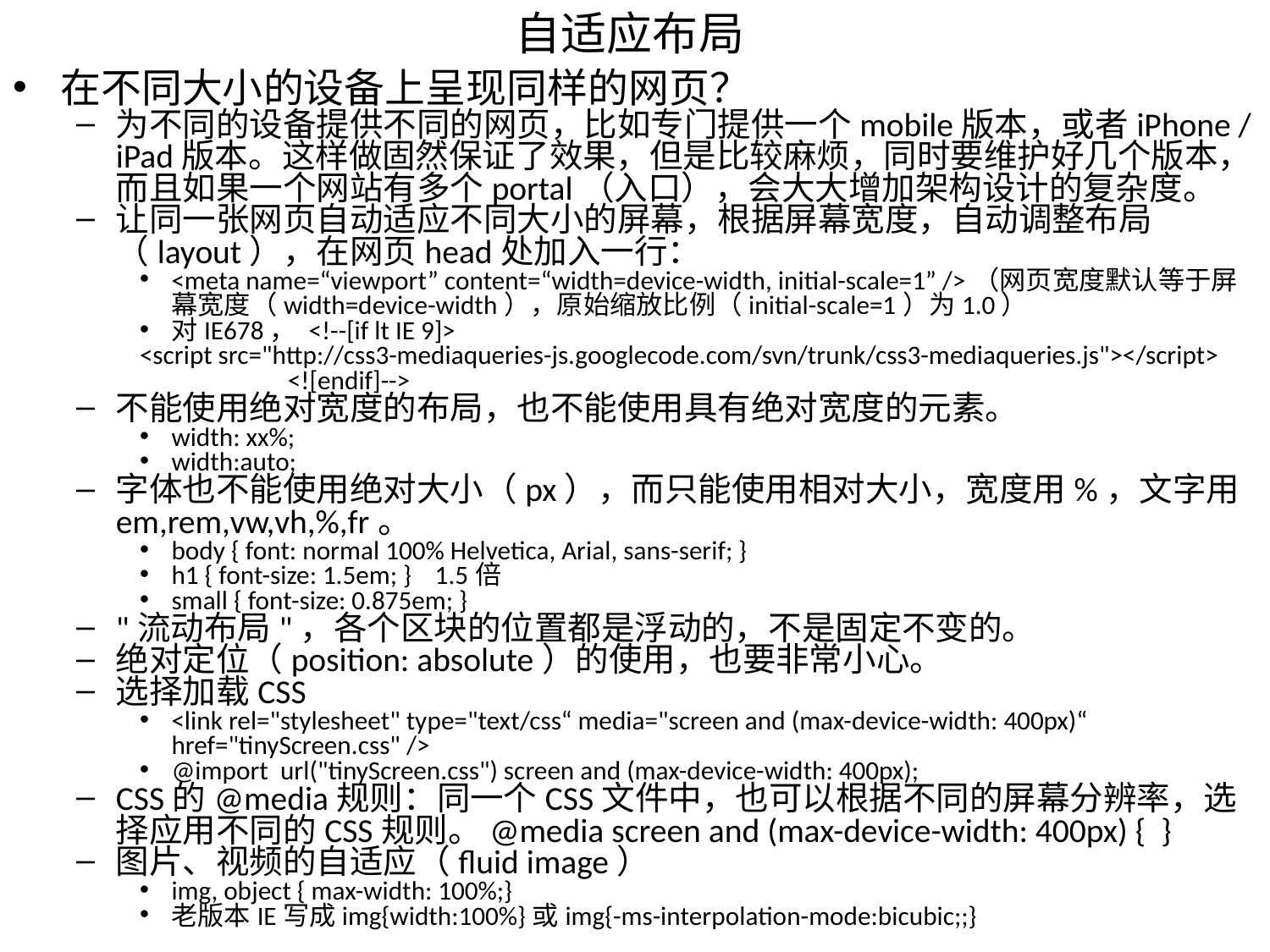

# 自适应布局
在不同大小的设备上呈现同样的网页？
为不同的设备提供不同的网页，比如专门提供一个mobile版本，或者iPhone / iPad版本。这样做固然保证了效果，但是比较麻烦，同时要维护好几个版本，而且如果一个网站有多个portal（入口），会大大增加架构设计的复杂度。
让同一张网页自动适应不同大小的屏幕，根据屏幕宽度，自动调整布局（layout），在网页head处加入一行：
<meta name=“viewport” content=“width=device-width, initial-scale=1” />（网页宽度默认等于屏幕宽度（width=device-width），原始缩放比例（initial-scale=1）为1.0）
对IE678， <!--[if lt IE 9]>
<script src="http://css3-mediaqueries-js.googlecode.com/svn/trunk/css3-mediaqueries.js"></script>
                         <![endif]-->
不能使用绝对宽度的布局，也不能使用具有绝对宽度的元素。
width: xx%;
width:auto;
字体也不能使用绝对大小（px），而只能使用相对大小，宽度用%，文字用em,rem,vw,vh,%,fr。
body { font: normal 100% Helvetica, Arial, sans-serif; }
h1 { font-size: 1.5em; }    1.5倍
small { font-size: 0.875em; }
"流动布局"，各个区块的位置都是浮动的，不是固定不变的。
绝对定位（position: absolute）的使用，也要非常小心。
选择加载CSS
<link rel="stylesheet" type="text/css“ media="screen and (max-device-width: 400px)“ href="tinyScreen.css" />
@import  url("tinyScreen.css") screen and (max-device-width: 400px);
CSS的@media规则：同一个CSS文件中，也可以根据不同的屏幕分辨率，选择应用不同的CSS规则。@media screen and (max-device-width: 400px) {  }
图片、视频的自适应（fluid image）
img, object { max-width: 100%;}
老版本IE写成img{width:100%}或img{-ms-interpolation-mode:bicubic;;}